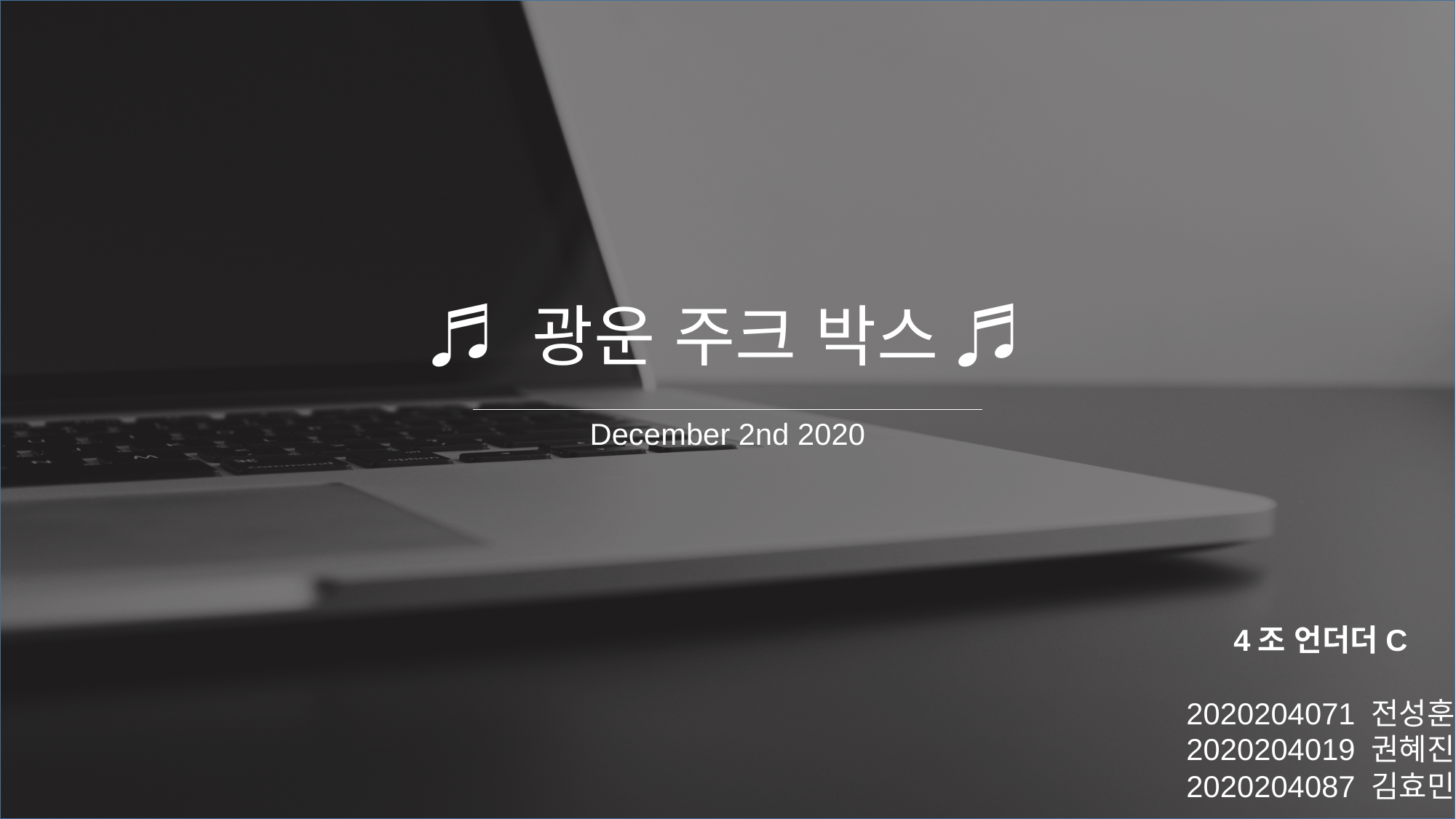

♬ 광운 주크 박스 ♬
December 2nd 2020
4조 언더더C

2020204071 전성훈
2020204019 권혜진
2020204087 김효민